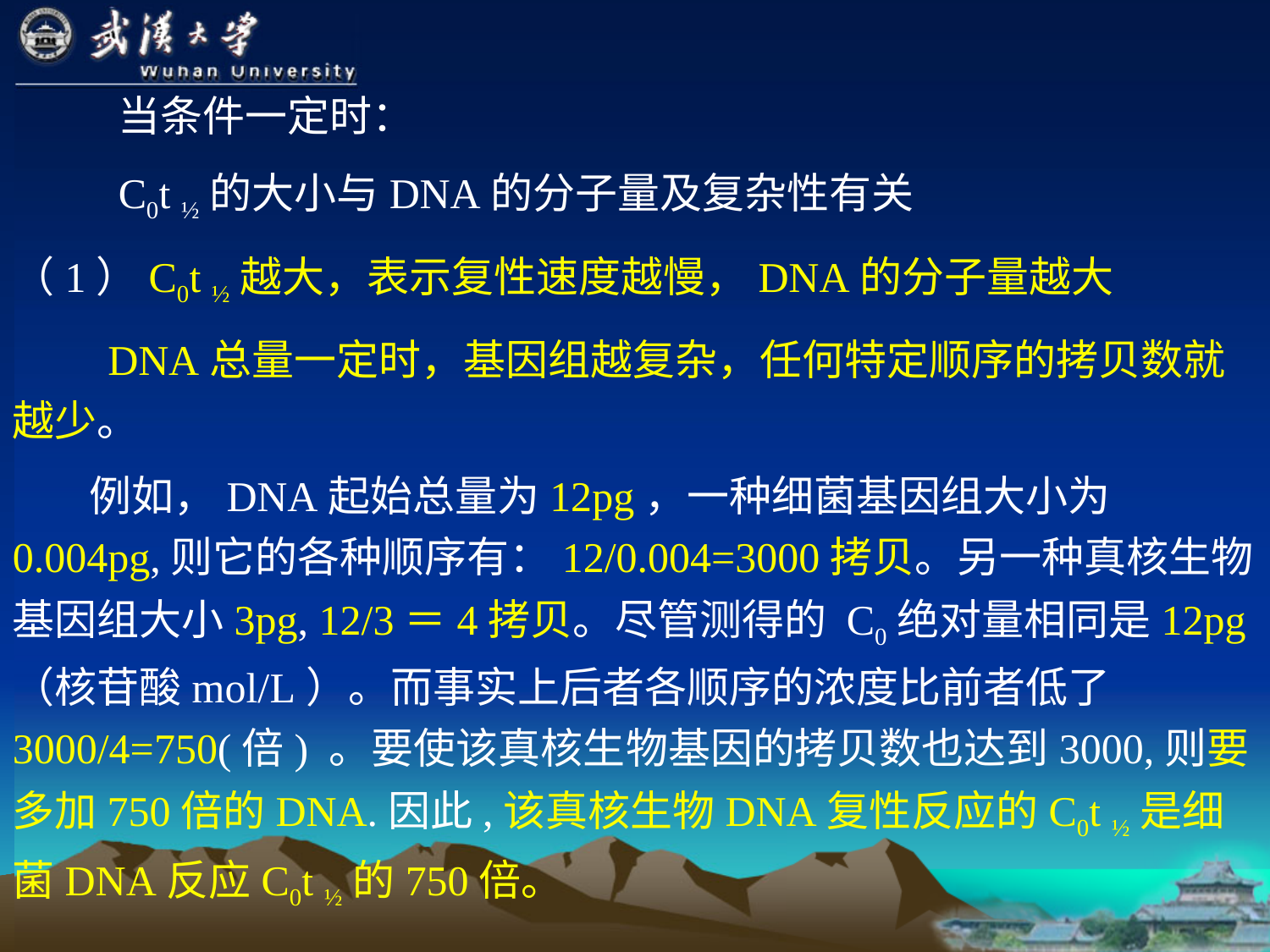

当条件一定时：
          C0t ½的大小与DNA的分子量及复杂性有关
（1）C0t ½越大，表示复性速度越慢，DNA的分子量越大
         DNA总量一定时，基因组越复杂，任何特定顺序的拷贝数就越少。
       例如，DNA起始总量为12pg，一种细菌基因组大小为0.004pg,则它的各种顺序有：12/0.004=3000拷贝。另一种真核生物基因组大小3pg, 12/3＝4拷贝。尽管测得的 C0绝对量相同是12pg （核苷酸mol/L）。而事实上后者各顺序的浓度比前者低了3000/4=750(倍) 。要使该真核生物基因的拷贝数也达到3000,则要多加750倍的DNA.因此,该真核生物DNA复性反应的C0t ½是细菌DNA反应C0t ½的750倍。